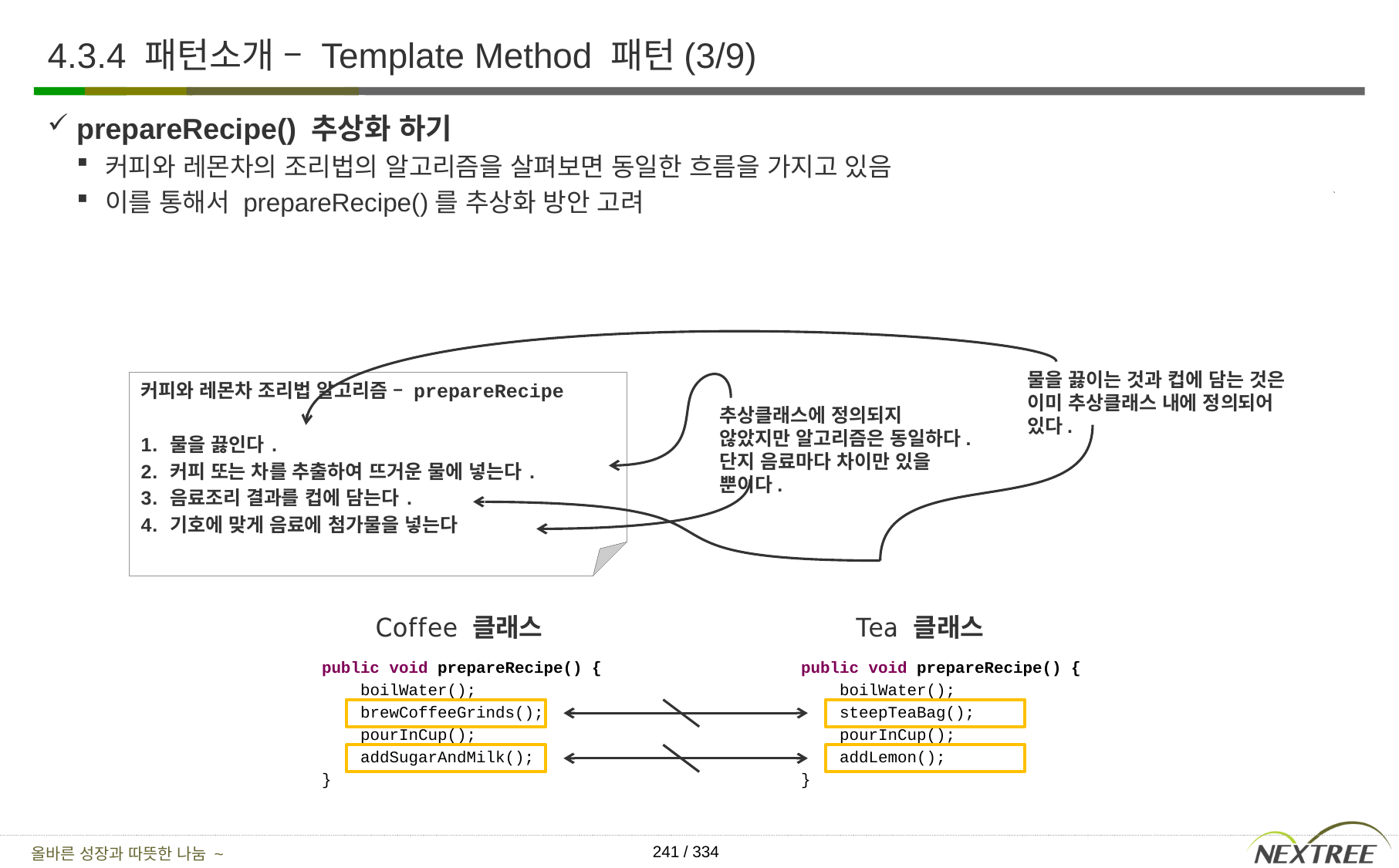

# 4.3.4 패턴소개 – Template Method 패턴(3/9)
prepareRecipe() 추상화 하기
커피와 레몬차의 조리법의 알고리즘을 살펴보면 동일한 흐름을 가지고 있음
이를 통해서 prepareRecipe()를 추상화 방안 고려
물을 끓이는 것과 컵에 담는 것은 이미 추상클래스 내에 정의되어 있다.

커피와 레몬차 조리법 알고리즘 – prepareRecipe

물을 끓인다.
커피 또는 차를 추출하여 뜨거운 물에 넣는다.
음료조리 결과를 컵에 담는다.
기호에 맞게 음료에 첨가물을 넣는다
추상클래스에 정의되지 않았지만 알고리즘은 동일하다. 단지 음료마다 차이만 있을 뿐이다.

Coffee 클래스
Tea 클래스
public void prepareRecipe() {
    boilWater();
    brewCoffeeGrinds();
    pourInCup();
    addSugarAndMilk();
}
public void prepareRecipe() {
    boilWater();
    steepTeaBag();
    pourInCup();
    addLemon();
}